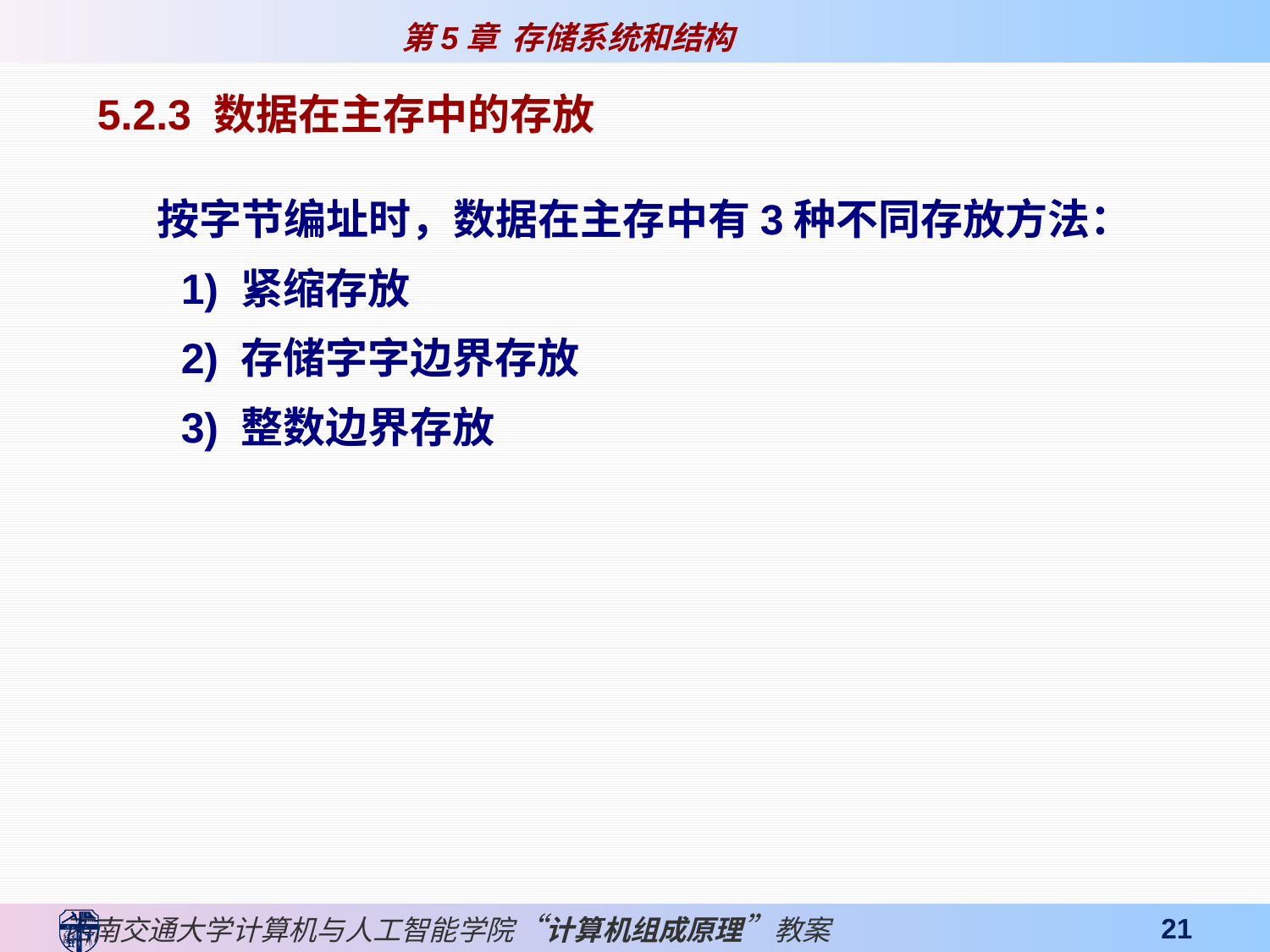

5.2.3 数据在主存中的存放
按字节编址时，数据在主存中有3种不同存放方法：
  1) 紧缩存放
  2) 存储字字边界存放
  3) 整数边界存放